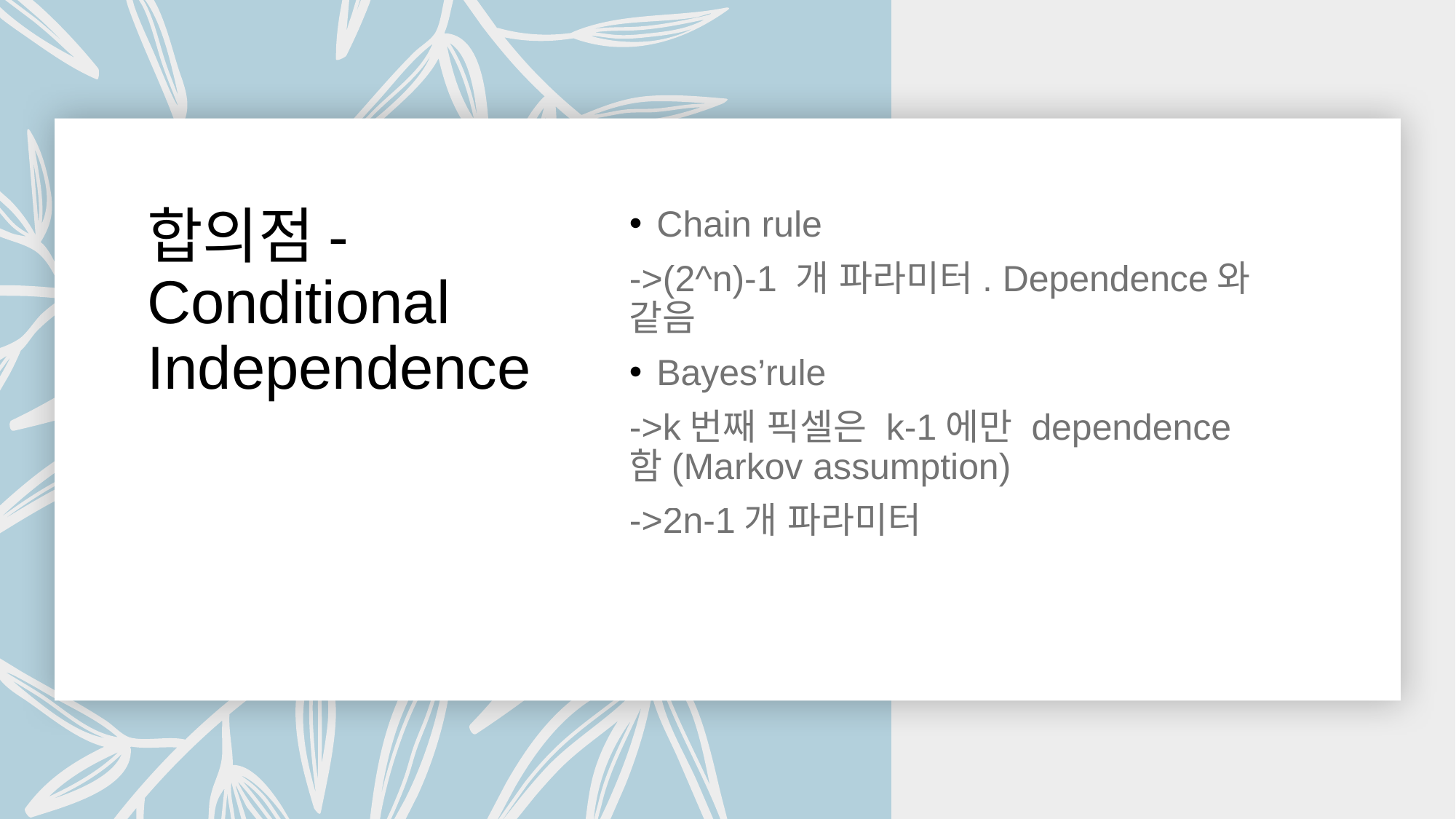

# 합의점- Conditional Independence
Chain rule
->(2^n)-1 개 파라미터. Dependence와 같음
Bayes’rule
->k번째 픽셀은 k-1에만 dependence 함(Markov assumption)
->2n-1개 파라미터